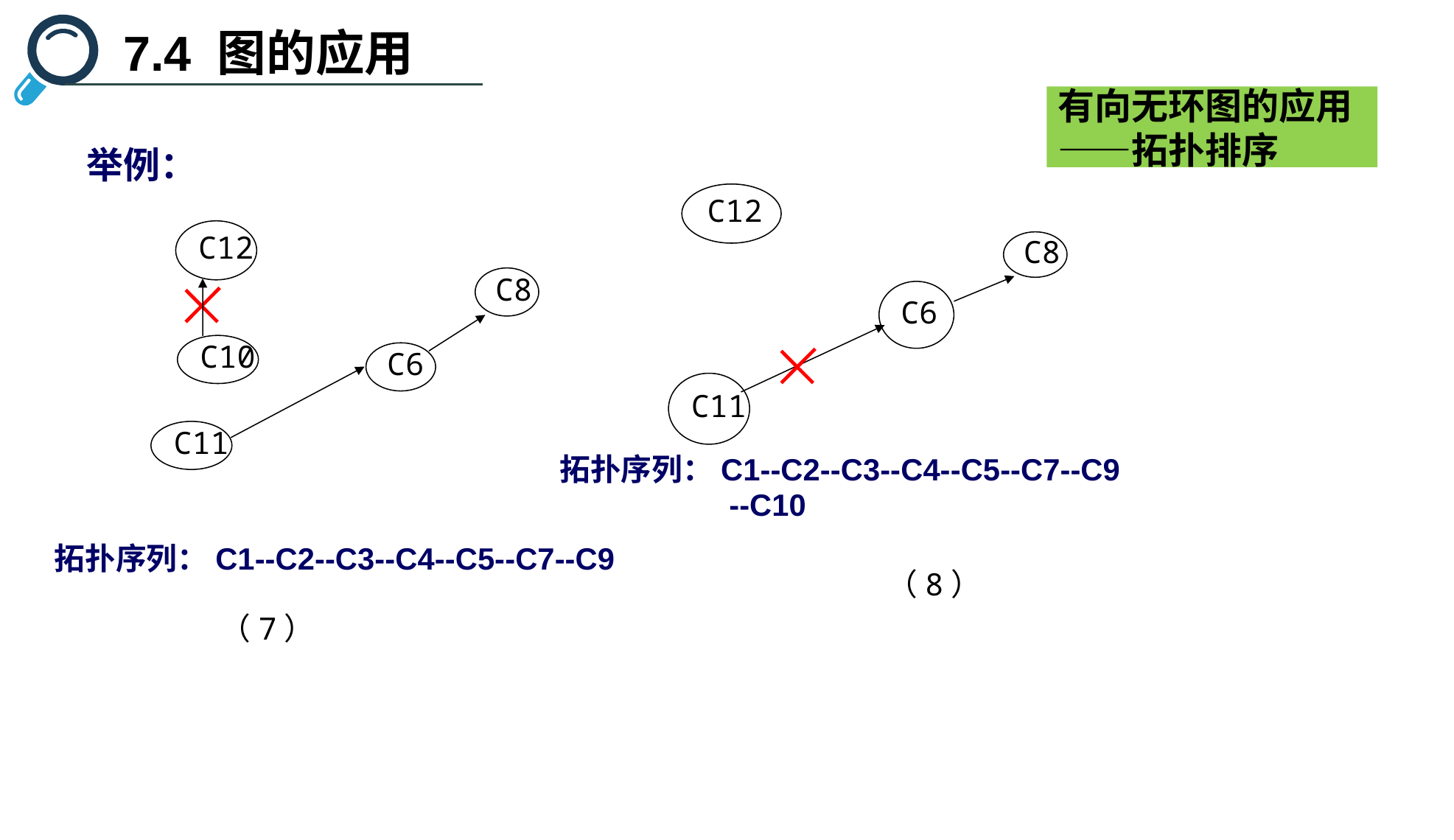

7.4 图的应用
有向无环图的应用——拓扑排序
举例：
C12
C8

C6

C11
拓扑序列：C1--C2--C3--C4--C5--C7--C9
                    --C10
（8）
C12
C8

C10
C6

C11
拓扑序列：C1--C2--C3--C4--C5--C7--C9

（7）